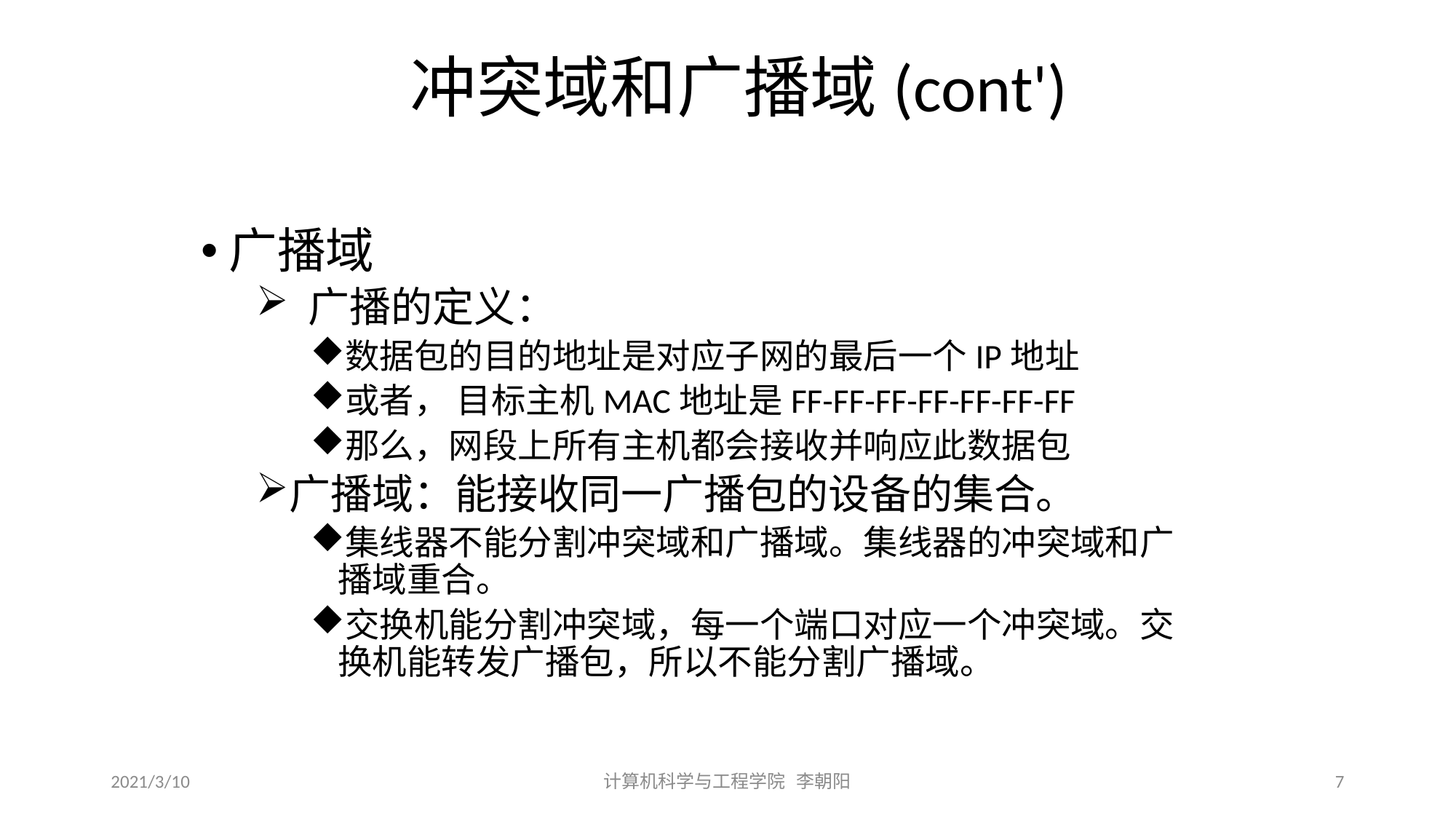

# 冲突域和广播域(cont')

广播域
 广播的定义：
数据包的目的地址是对应子网的最后一个IP地址
或者， 目标主机MAC地址是FF-FF-FF-FF-FF-FF-FF
那么，网段上所有主机都会接收并响应此数据包
广播域：能接收同一广播包的设备的集合。
集线器不能分割冲突域和广播域。集线器的冲突域和广播域重合。
交换机能分割冲突域，每一个端口对应一个冲突域。交换机能转发广播包，所以不能分割广播域。

2021/3/10
计算机科学与工程学院  李朝阳
7